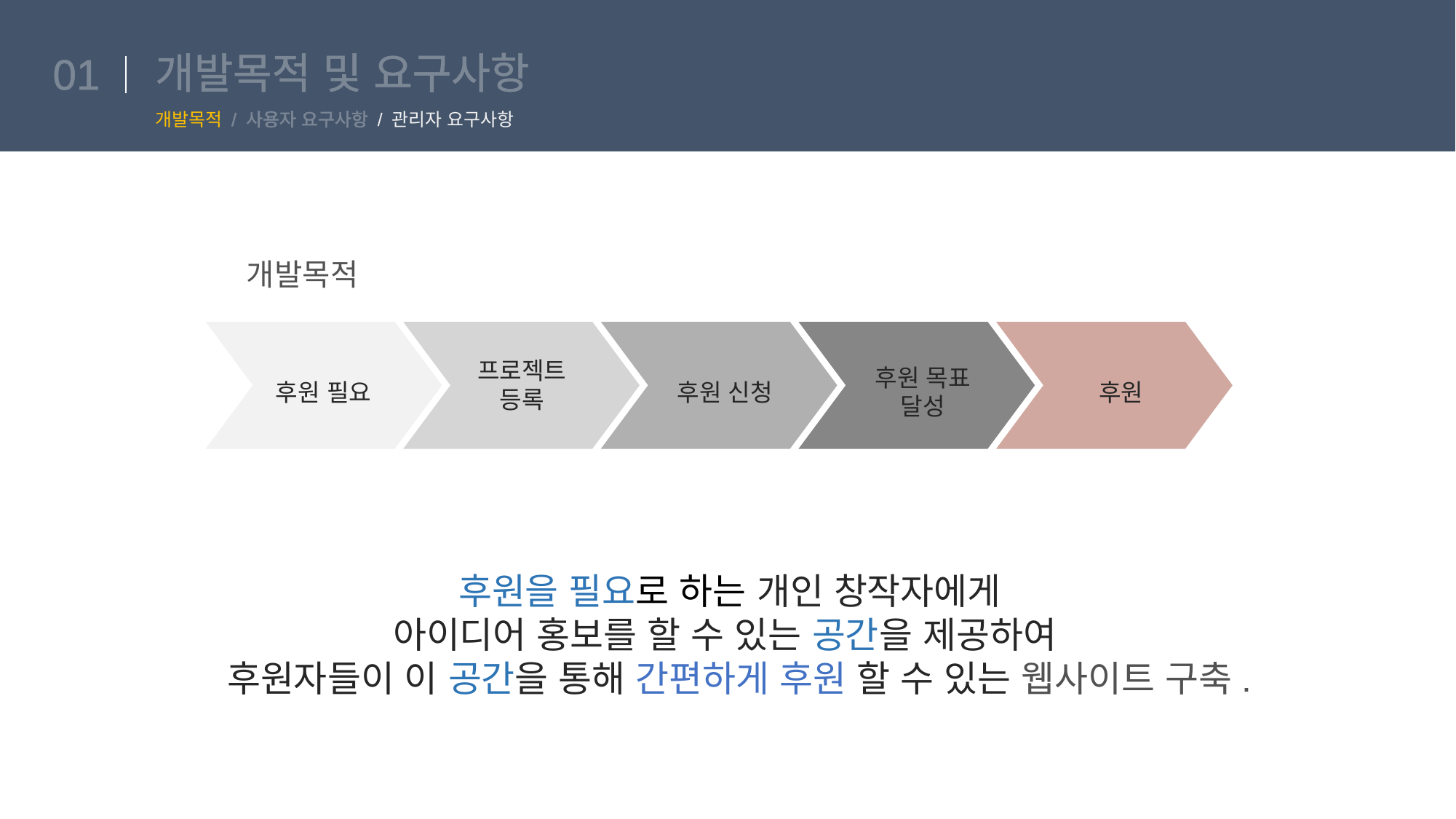

# 개발목적 및 요구사항
01
개발목적 / 사용자 요구사항 / 관리자 요구사항
개발목적

프로젝트
등록
후원 목표
달성
후원 필요
후원 신청
후원
후원을 필요로 하는 개인 창작자에게
아이디어 홍보를 할 수 있는 공간을 제공하여
 후원자들이 이 공간을 통해 간편하게 후원 할 수 있는 웹사이트 구축.